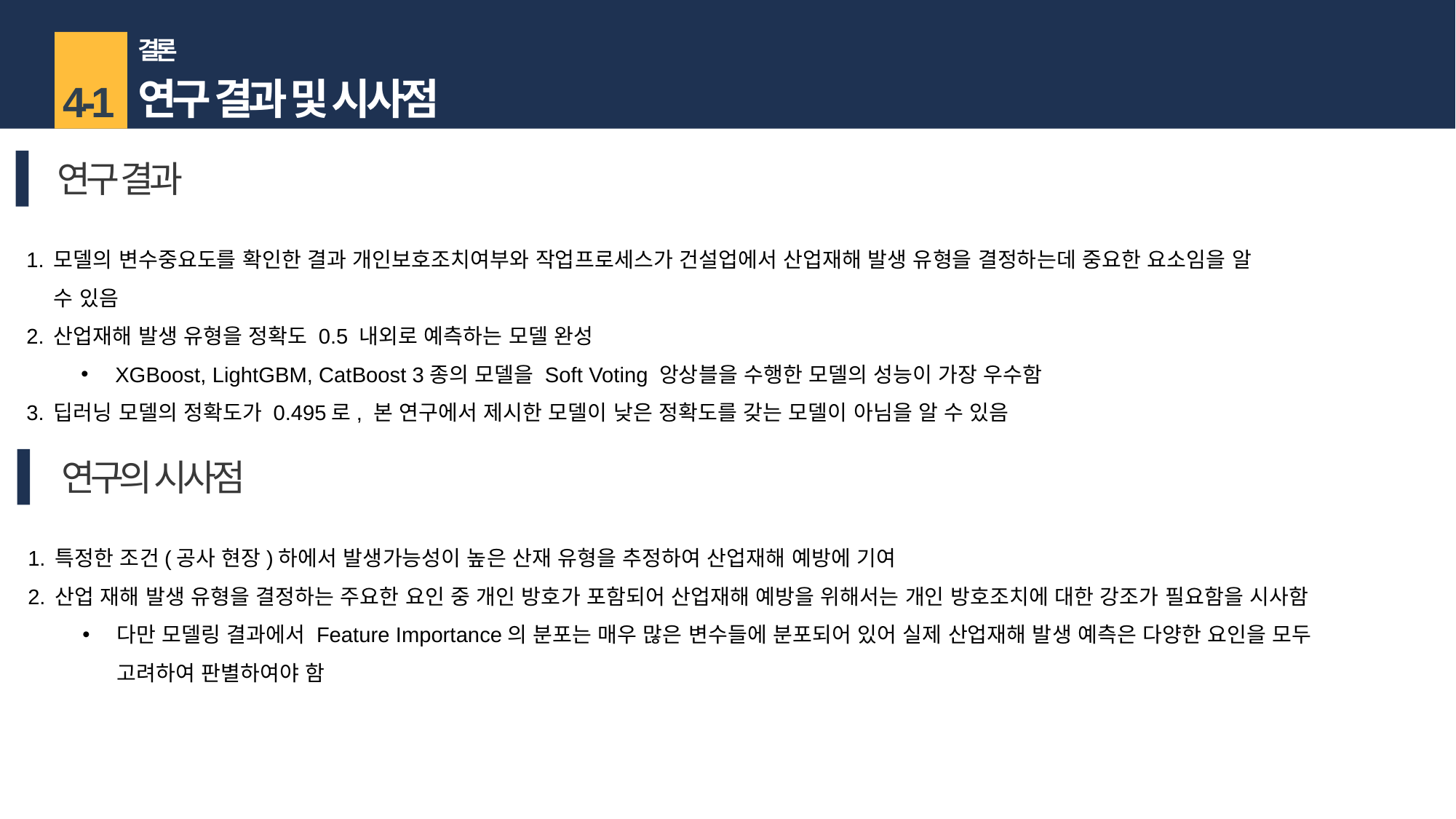

결론

연구 결과 및 시사점
4-1

연구 결과
모델의 변수중요도를 확인한 결과 개인보호조치여부와 작업프로세스가 건설업에서 산업재해 발생 유형을 결정하는데 중요한 요소임을 알 수 있음
산업재해 발생 유형을 정확도 0.5 내외로 예측하는 모델 완성
XGBoost, LightGBM, CatBoost 3종의 모델을 Soft Voting 앙상블을 수행한 모델의 성능이 가장 우수함
딥러닝 모델의 정확도가 0.495로, 본 연구에서 제시한 모델이 낮은 정확도를 갖는 모델이 아님을 알 수 있음

연구의 시사점
특정한 조건(공사 현장)하에서 발생가능성이 높은 산재 유형을 추정하여 산업재해 예방에 기여
산업 재해 발생 유형을 결정하는 주요한 요인 중 개인 방호가 포함되어 산업재해 예방을 위해서는 개인 방호조치에 대한 강조가 필요함을 시사함
다만 모델링 결과에서 Feature Importance의 분포는 매우 많은 변수들에 분포되어 있어 실제 산업재해 발생 예측은 다양한 요인을 모두 고려하여 판별하여야 함